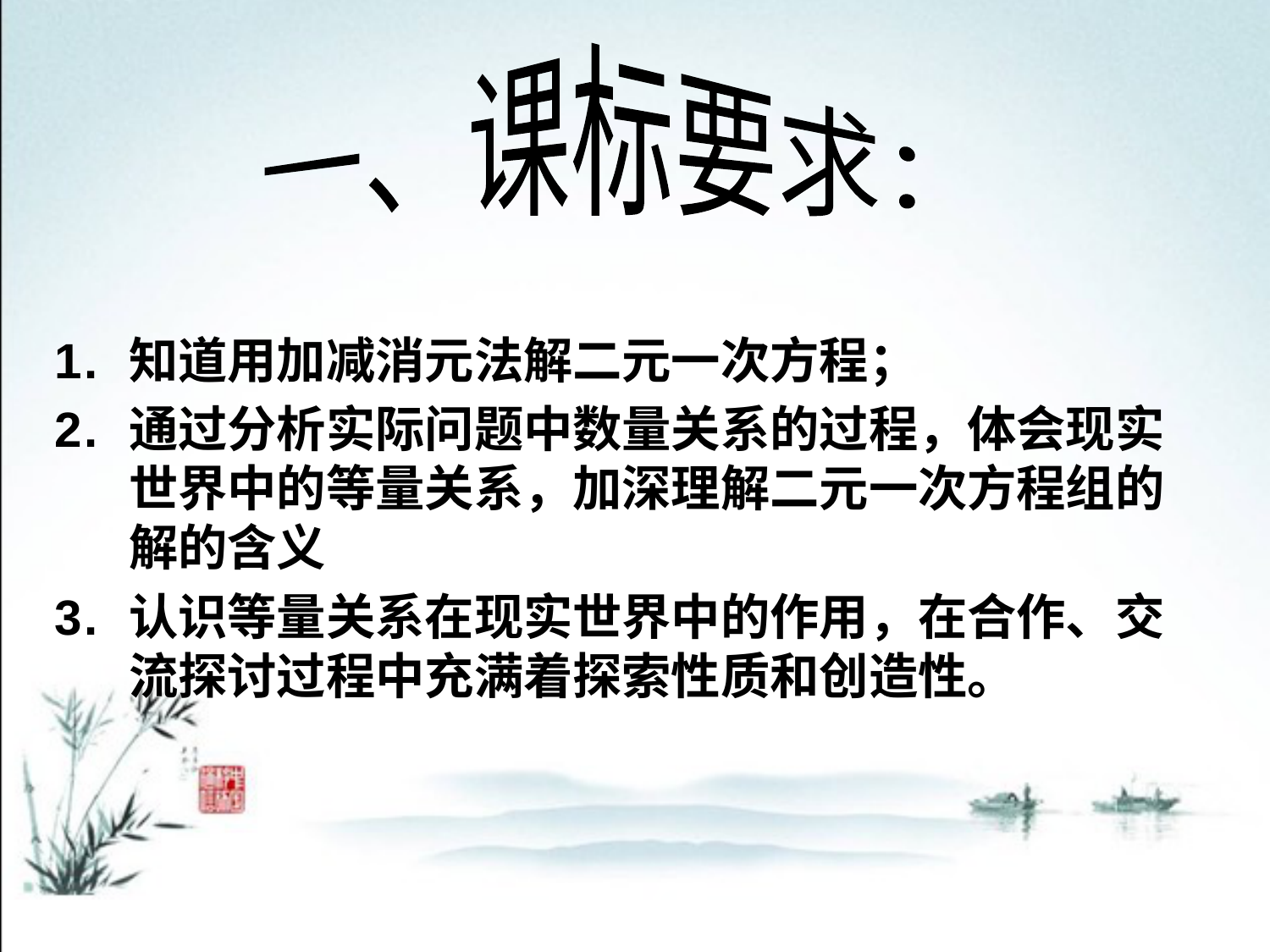

一、课标要求：

知道用加减消元法解二元一次方程；
通过分析实际问题中数量关系的过程，体会现实世界中的等量关系，加深理解二元一次方程组的解的含义
认识等量关系在现实世界中的作用，在合作、交流探讨过程中充满着探索性质和创造性。